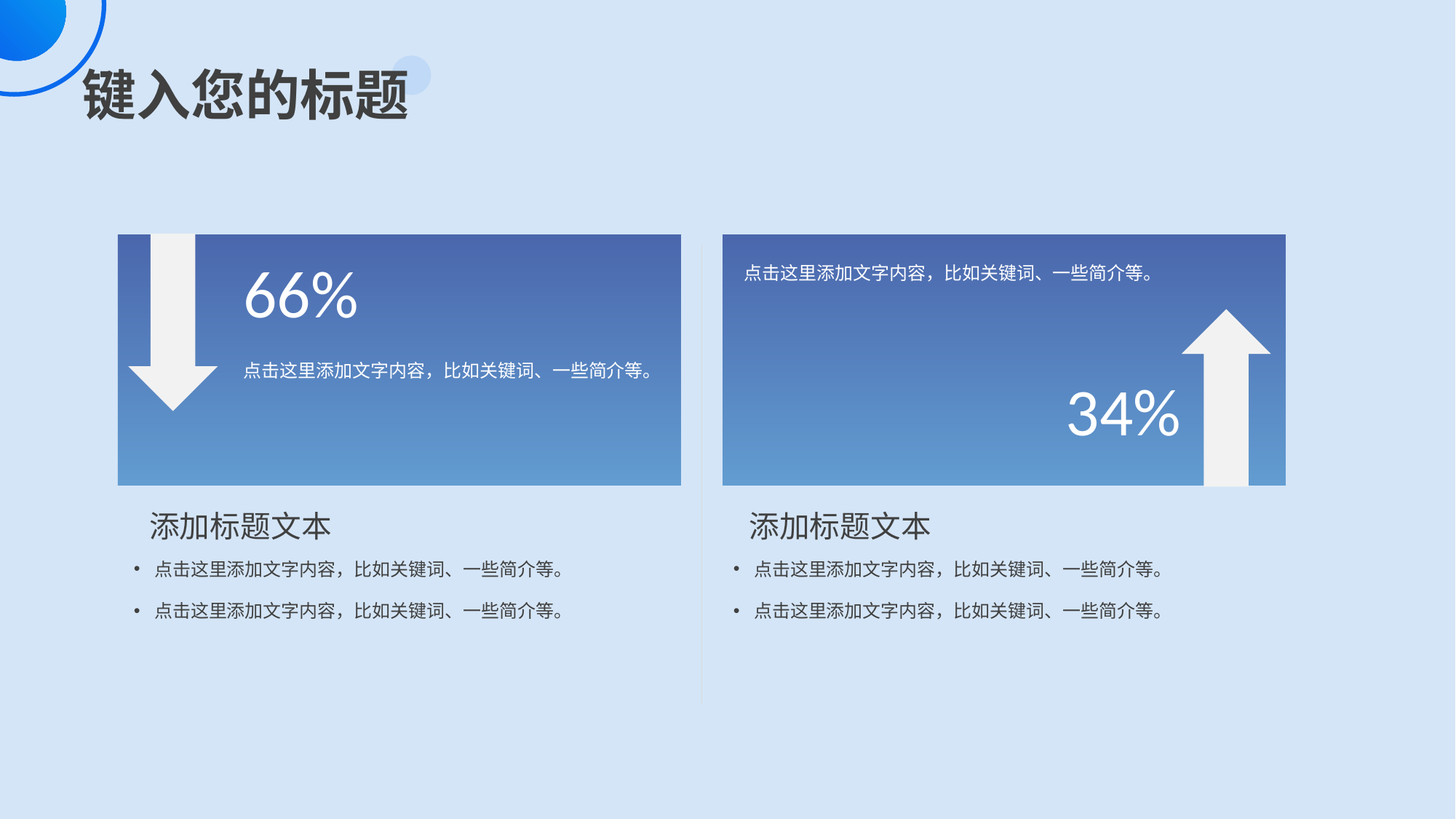

66%
点击这里添加文字内容，比如关键词、一些简介等。

点击这里添加文字内容，比如关键词、一些简介等。
34%
添加标题文本
添加标题文本
点击这里添加文字内容，比如关键词、一些简介等。
点击这里添加文字内容，比如关键词、一些简介等。
点击这里添加文字内容，比如关键词、一些简介等。
点击这里添加文字内容，比如关键词、一些简介等。